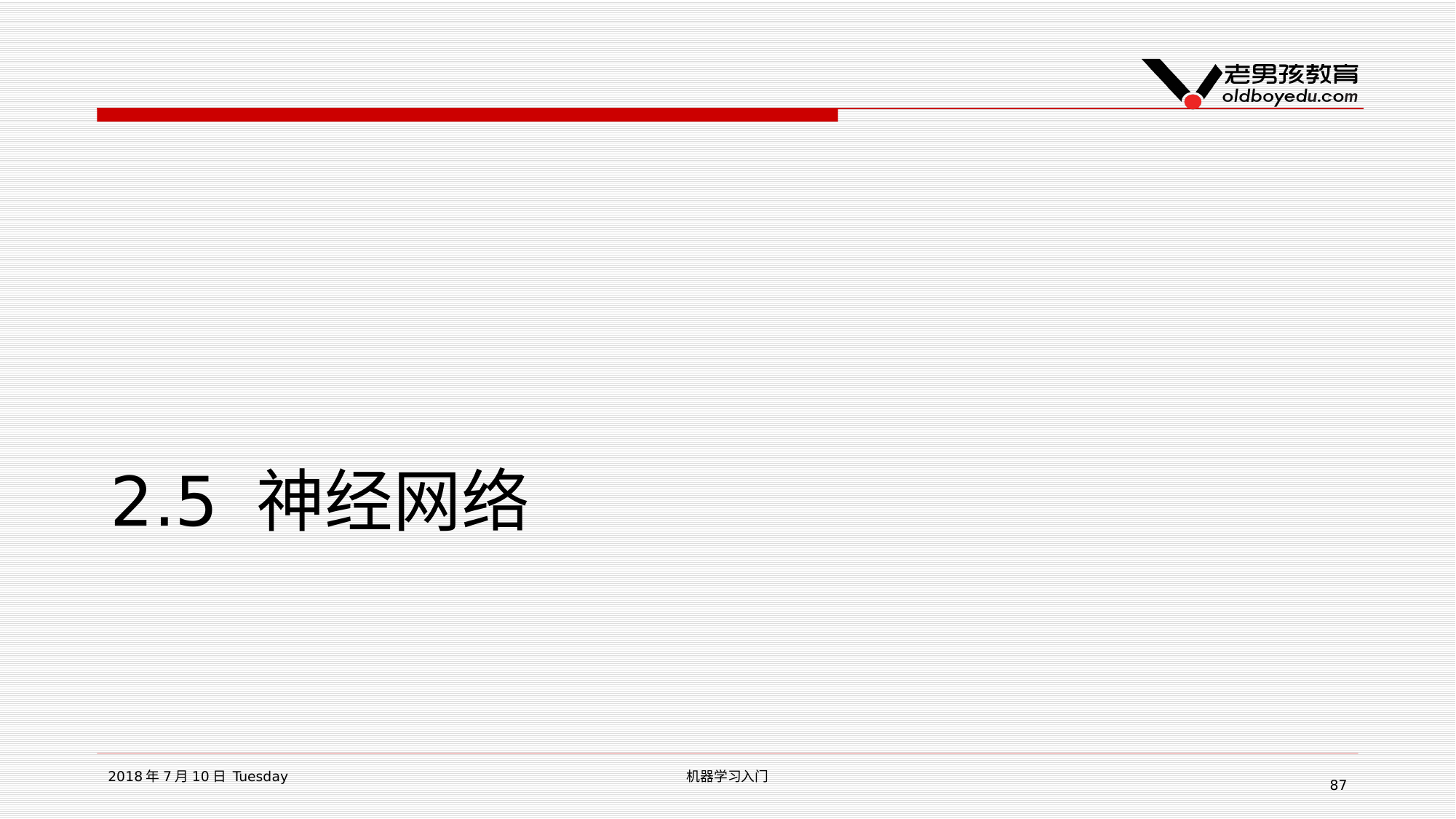

# 2.5 神经网络

2018年7月10日 Tuesday
机器学习入门
87